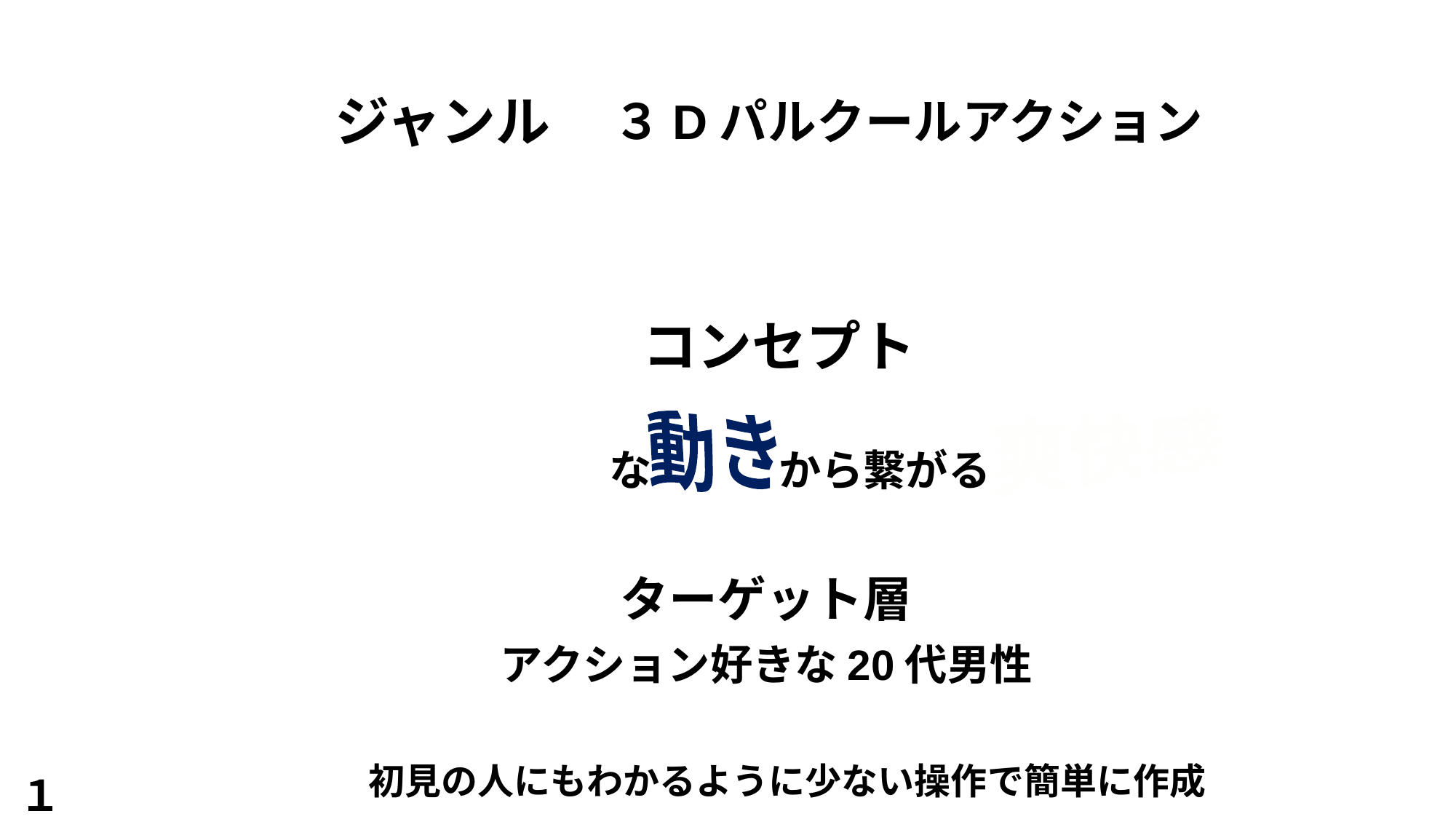

ジャンル
３Dパルクールアクション
コンセプト
動き
爽快感
な　　　から繋がる
ダイナミック
ターゲット層
アクション好きな20代男性
初見の人にもわかるように少ない操作で簡単に作成
１